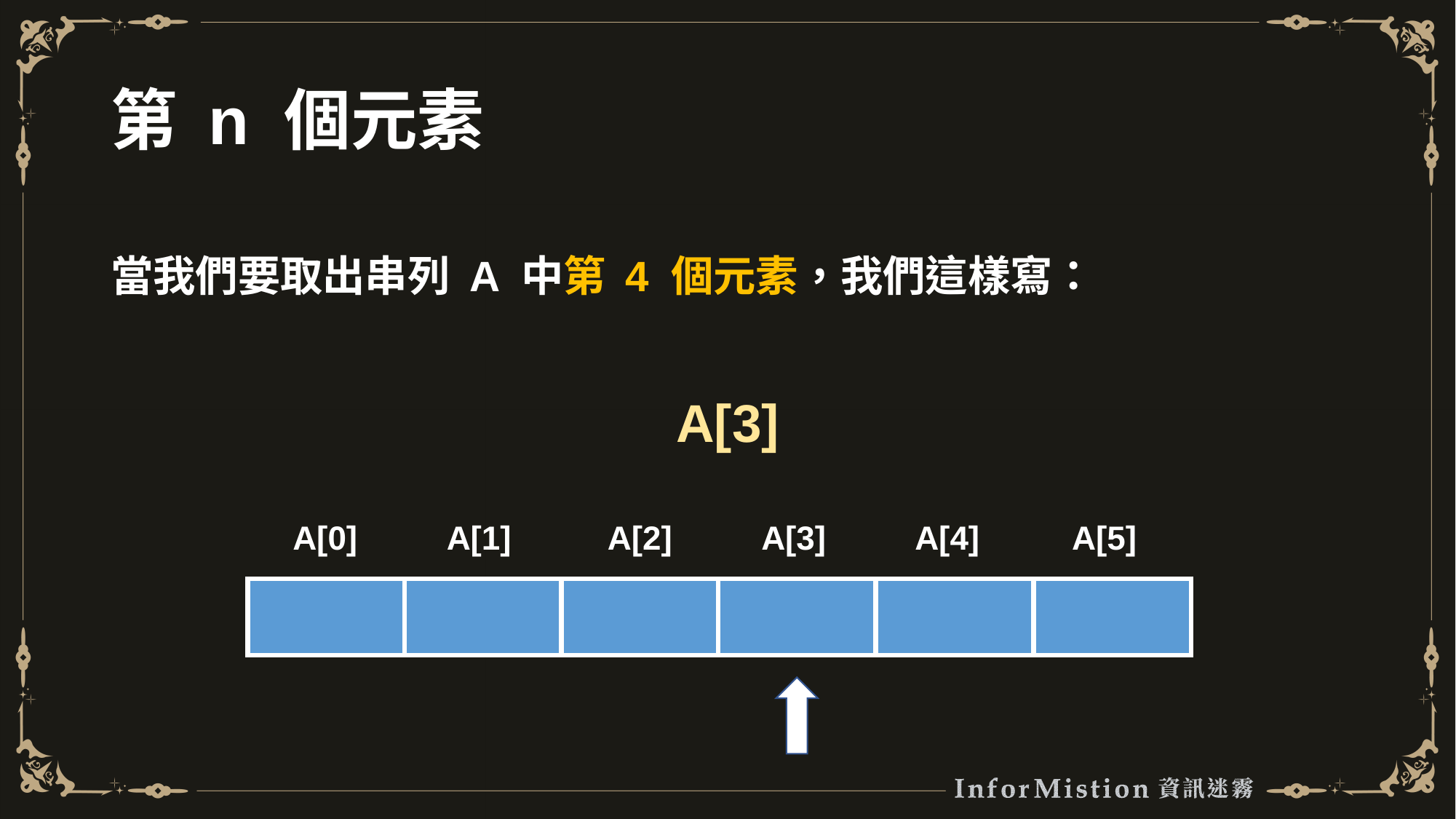

# 第 n 個元素
當我們要取出串列 A 中第 4 個元素，我們這樣寫：

A[3]

A[5]
A[1]
A[2]
A[3]
A[4]
A[0]